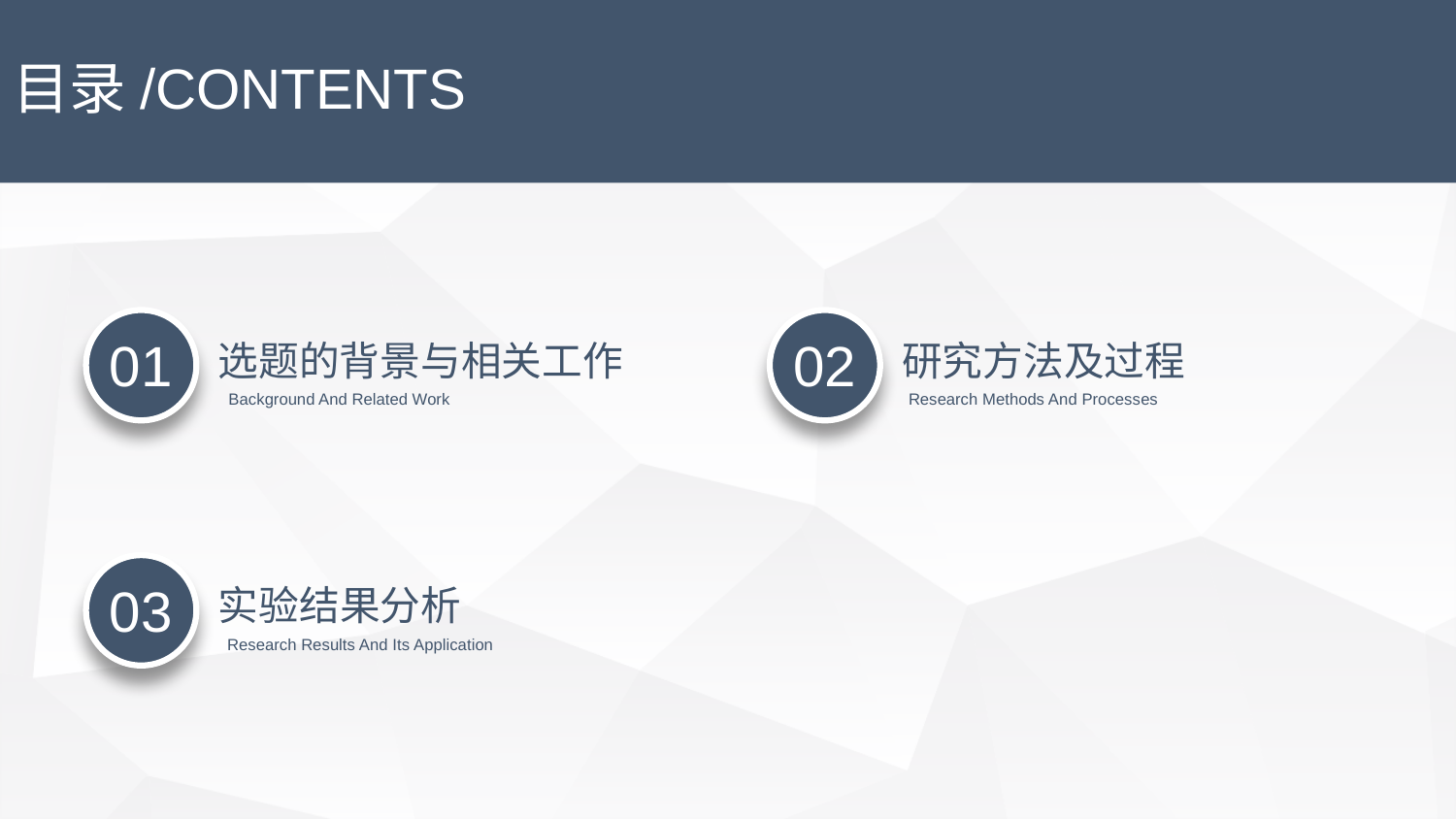

目录/CONTENTS

01
02
选题的背景与相关工作
研究方法及过程
Background And Related Work
Research Methods And Processes

03
实验结果分析
Research Results And Its Application